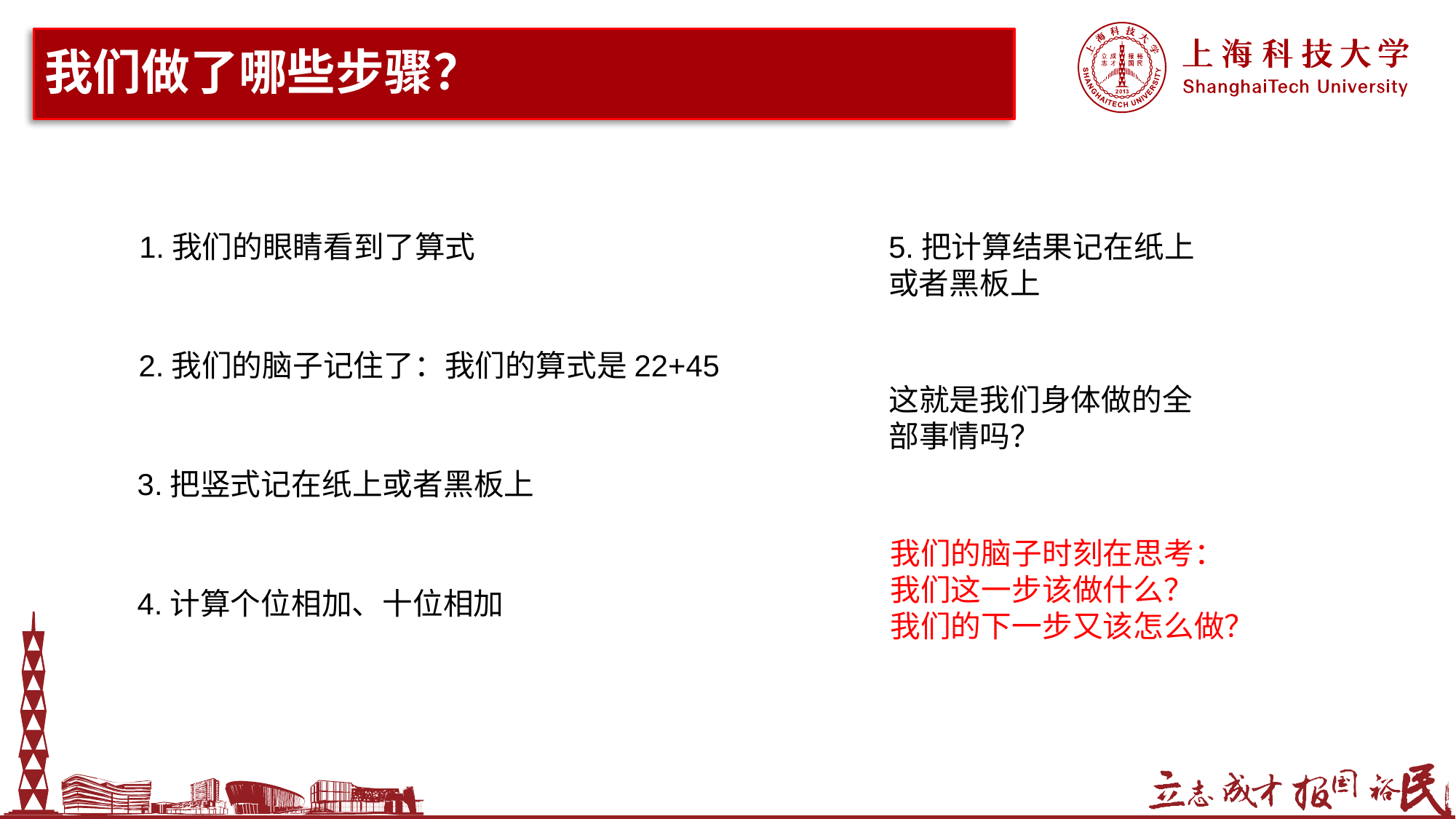

# 我们做了哪些步骤？
1.我们的眼睛看到了算式
5.把计算结果记在纸上或者黑板上
2.我们的脑子记住了：我们的算式是22+45
这就是我们身体做的全部事情吗？
3.把竖式记在纸上或者黑板上
我们的脑子时刻在思考：
我们这一步该做什么？
我们的下一步又该怎么做？
4.计算个位相加、十位相加